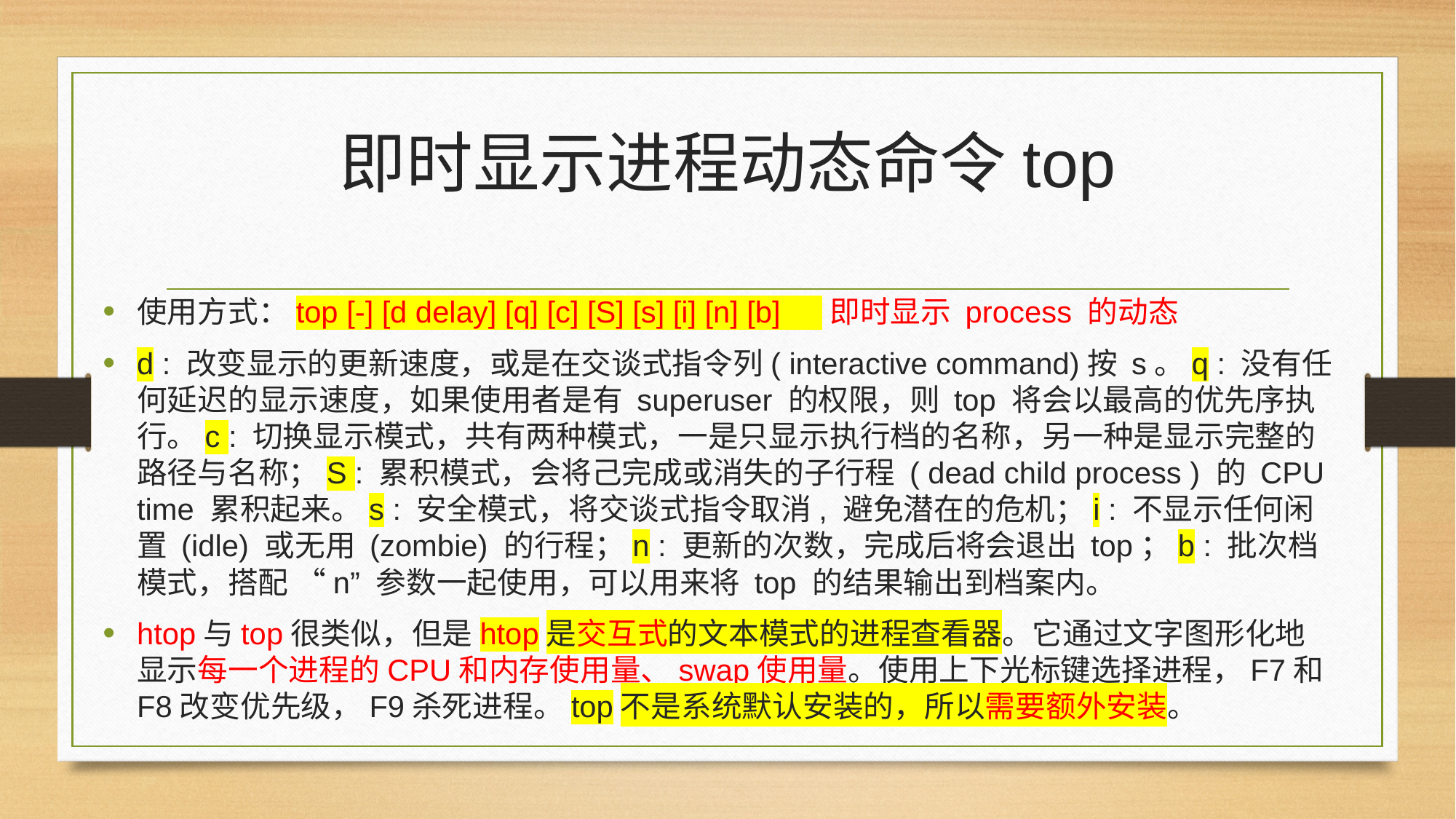

# 即时显示进程动态命令top
使用方式：top [-] [d delay] [q] [c] [S] [s] [i] [n] [b]     即时显示 process 的动态
d : 改变显示的更新速度，或是在交谈式指令列( interactive command)按 s。q : 没有任何延迟的显示速度，如果使用者是有 superuser 的权限，则 top 将会以最高的优先序执行。c : 切换显示模式，共有两种模式，一是只显示执行档的名称，另一种是显示完整的路径与名称；S : 累积模式，会将己完成或消失的子行程 ( dead child process ) 的 CPU time 累积起来。s : 安全模式，将交谈式指令取消, 避免潜在的危机；i : 不显示任何闲置 (idle) 或无用 (zombie) 的行程；n : 更新的次数，完成后将会退出 top；b : 批次档模式，搭配 “n” 参数一起使用，可以用来将 top 的结果输出到档案内。
htop与top很类似，但是htop是交互式的文本模式的进程查看器。它通过文字图形化地显示每一个进程的CPU和内存使用量、swap使用量。使用上下光标键选择进程，F7和F8改变优先级，F9杀死进程。top不是系统默认安装的，所以需要额外安装。